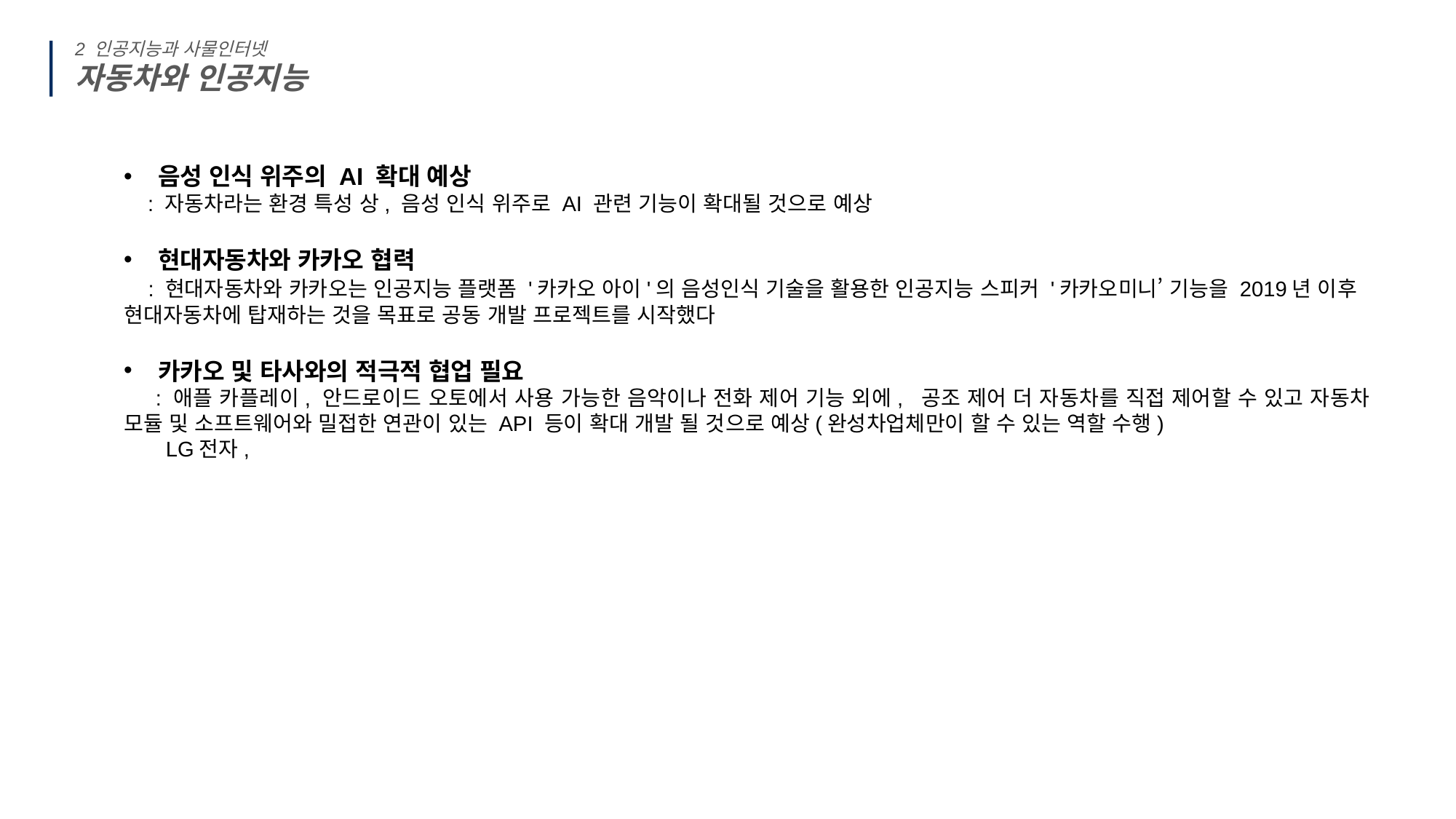

2 인공지능과 사물인터넷
자동차와 인공지능

음성 인식 위주의 AI 확대 예상
    : 자동차라는 환경 특성 상, 음성 인식 위주로 AI 관련 기능이 확대될 것으로 예상

현대자동차와 카카오 협력
    : 현대자동차와 카카오는 인공지능 플랫폼 '카카오 아이'의 음성인식 기술을 활용한 인공지능 스피커 '카카오미니’ 기능을 2019년 이후 현대자동차에 탑재하는 것을 목표로 공동 개발 프로젝트를 시작했다

카카오 및 타사와의 적극적 협업 필요
     : 애플 카플레이, 안드로이드 오토에서 사용 가능한 음악이나 전화 제어 기능 외에,  공조 제어 더 자동차를 직접 제어할 수 있고 자동차 모듈 및 소프트웨어와 밀접한 연관이 있는 API 등이 확대 개발 될 것으로 예상(완성차업체만이 할 수 있는 역할 수행)
       LG전자,